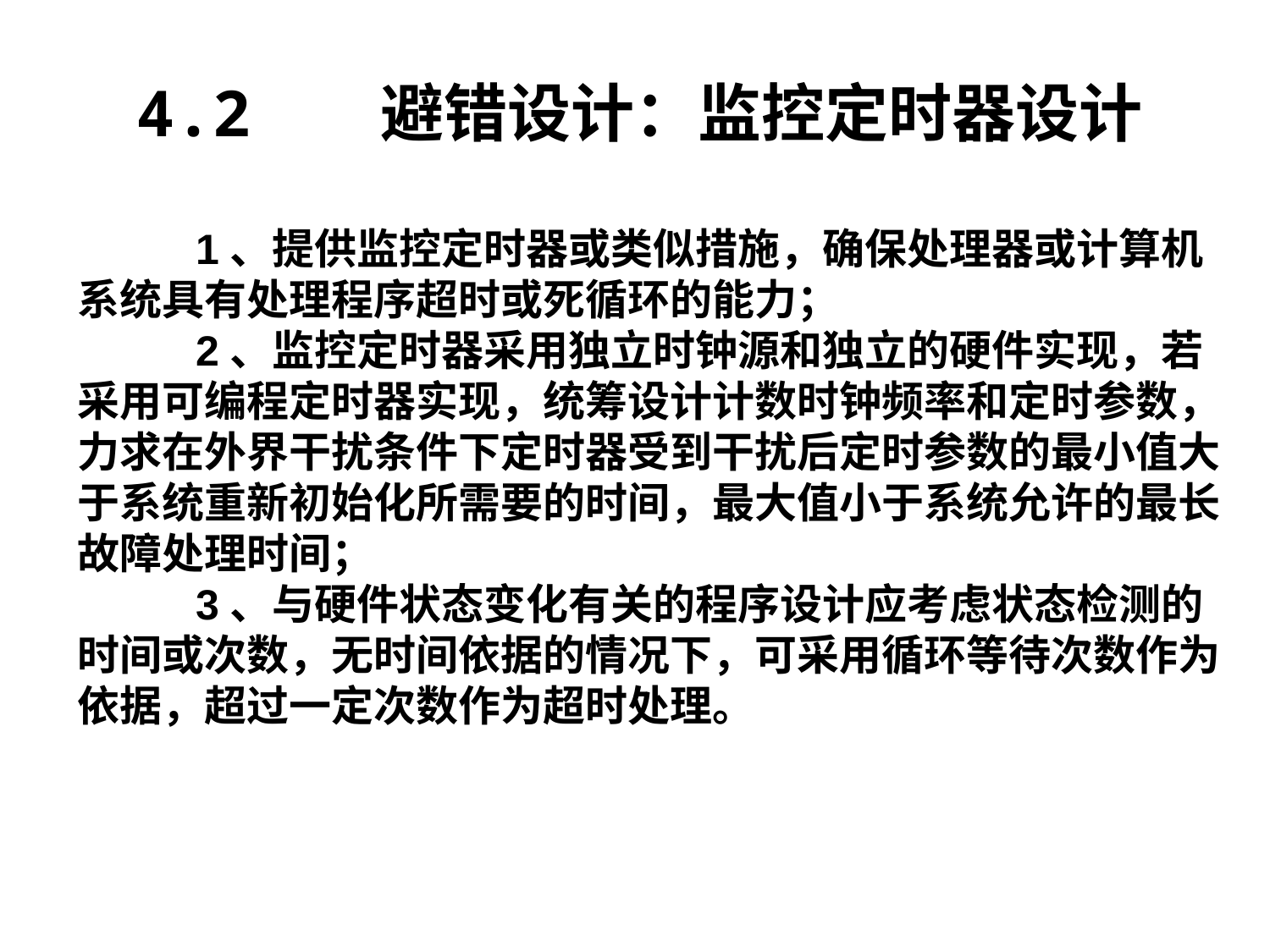

4.2   避错设计：监控定时器设计

          1、提供监控定时器或类似措施，确保处理器或计算机系统具有处理程序超时或死循环的能力；
          2、监控定时器采用独立时钟源和独立的硬件实现，若采用可编程定时器实现，统筹设计计数时钟频率和定时参数，力求在外界干扰条件下定时器受到干扰后定时参数的最小值大于系统重新初始化所需要的时间，最大值小于系统允许的最长故障处理时间；
          3、与硬件状态变化有关的程序设计应考虑状态检测的时间或次数，无时间依据的情况下，可采用循环等待次数作为依据，超过一定次数作为超时处理。